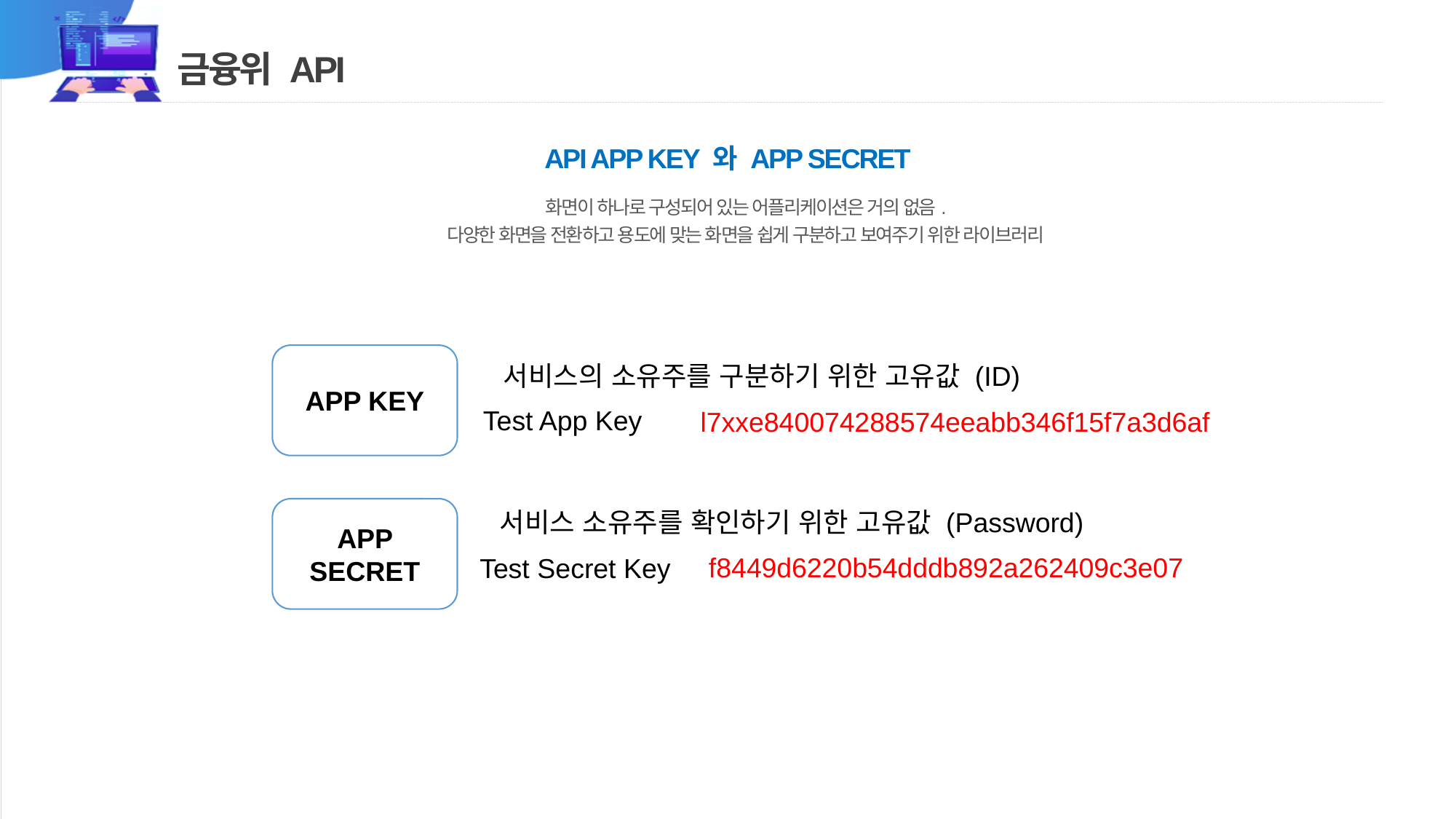

# 금융위 API
API APP KEY 와 APP SECRET
화면이 하나로 구성되어 있는 어플리케이션은 거의 없음.
다양한 화면을 전환하고 용도에 맞는 화면을 쉽게 구분하고 보여주기 위한 라이브러리

APP KEY
서비스의 소유주를 구분하기 위한 고유값 (ID)
Test App Key
l7xxe840074288574eeabb346f15f7a3d6af
APP SECRET
서비스 소유주를 확인하기 위한 고유값 (Password)
f8449d6220b54dddb892a262409c3e07
Test Secret Key